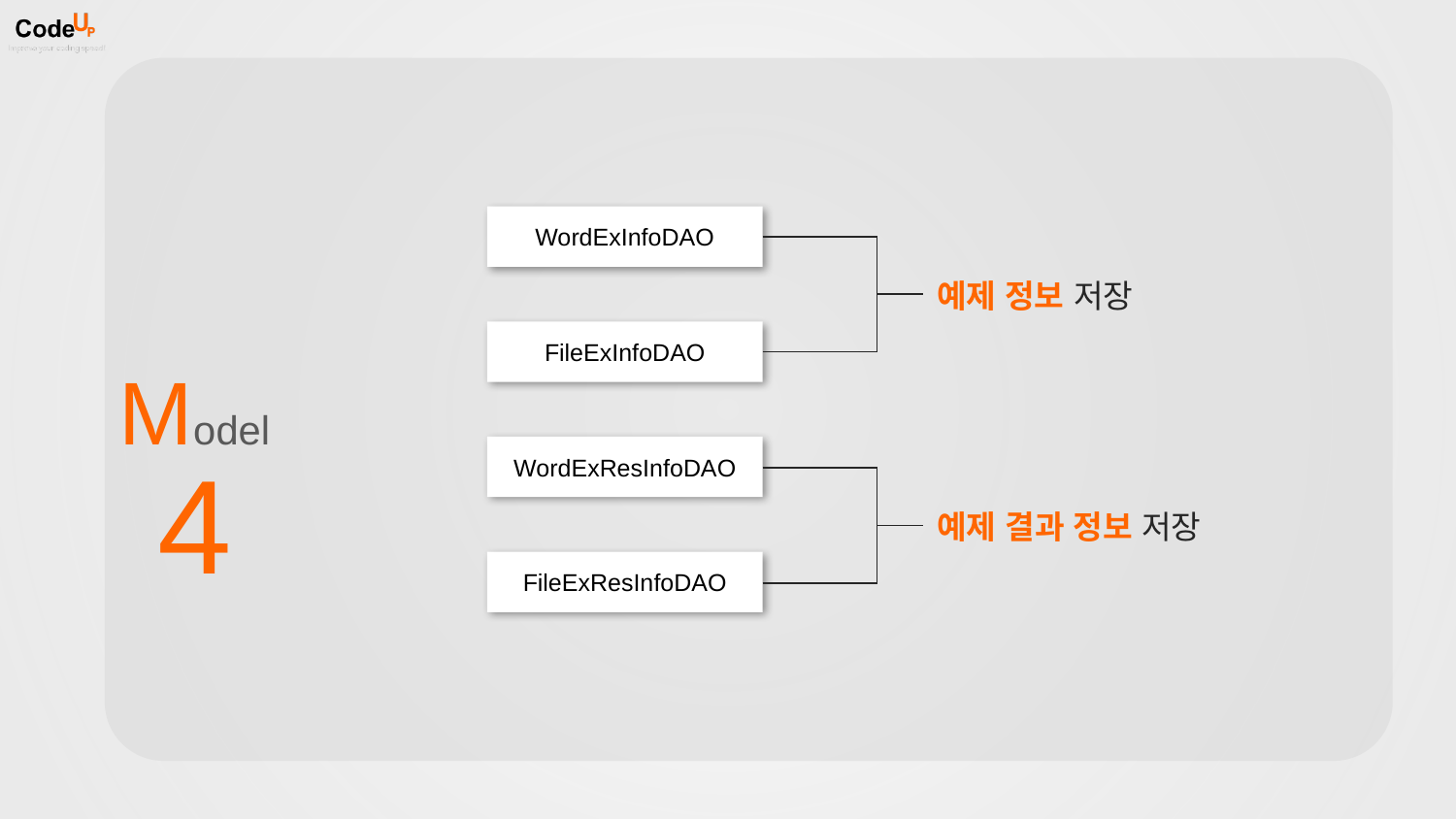

WordExInfoDAO
예제 정보 저장
FileExInfoDAO
Model
WordExResInfoDAO
예제 결과 정보 저장
4
FileExResInfoDAO